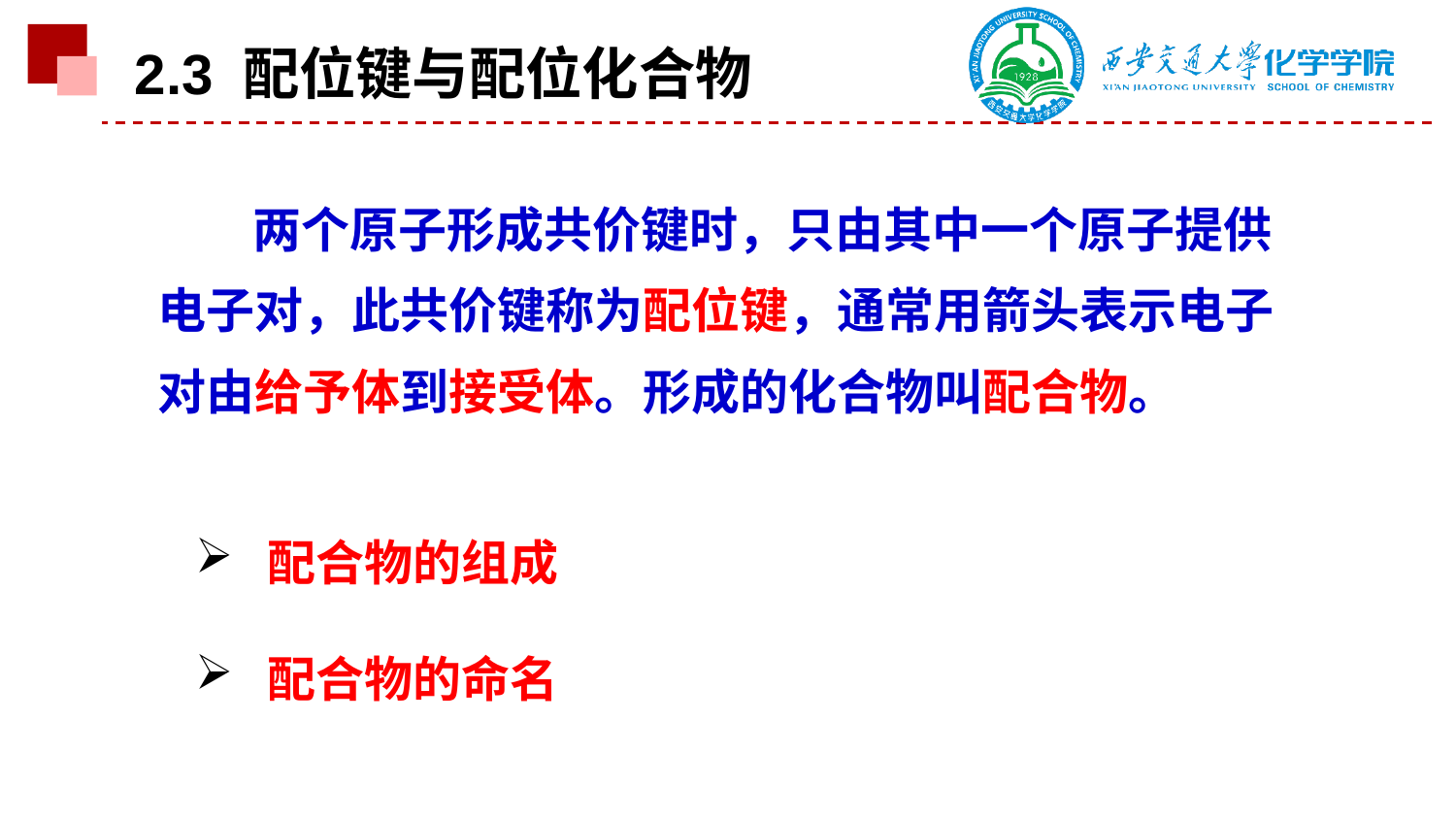

2.3 配位键与配位化合物
 两个原子形成共价键时，只由其中一个原子提供电子对，此共价键称为配位键，通常用箭头表示电子对由给予体到接受体。形成的化合物叫配合物。

  配合物的组成
  配合物的命名